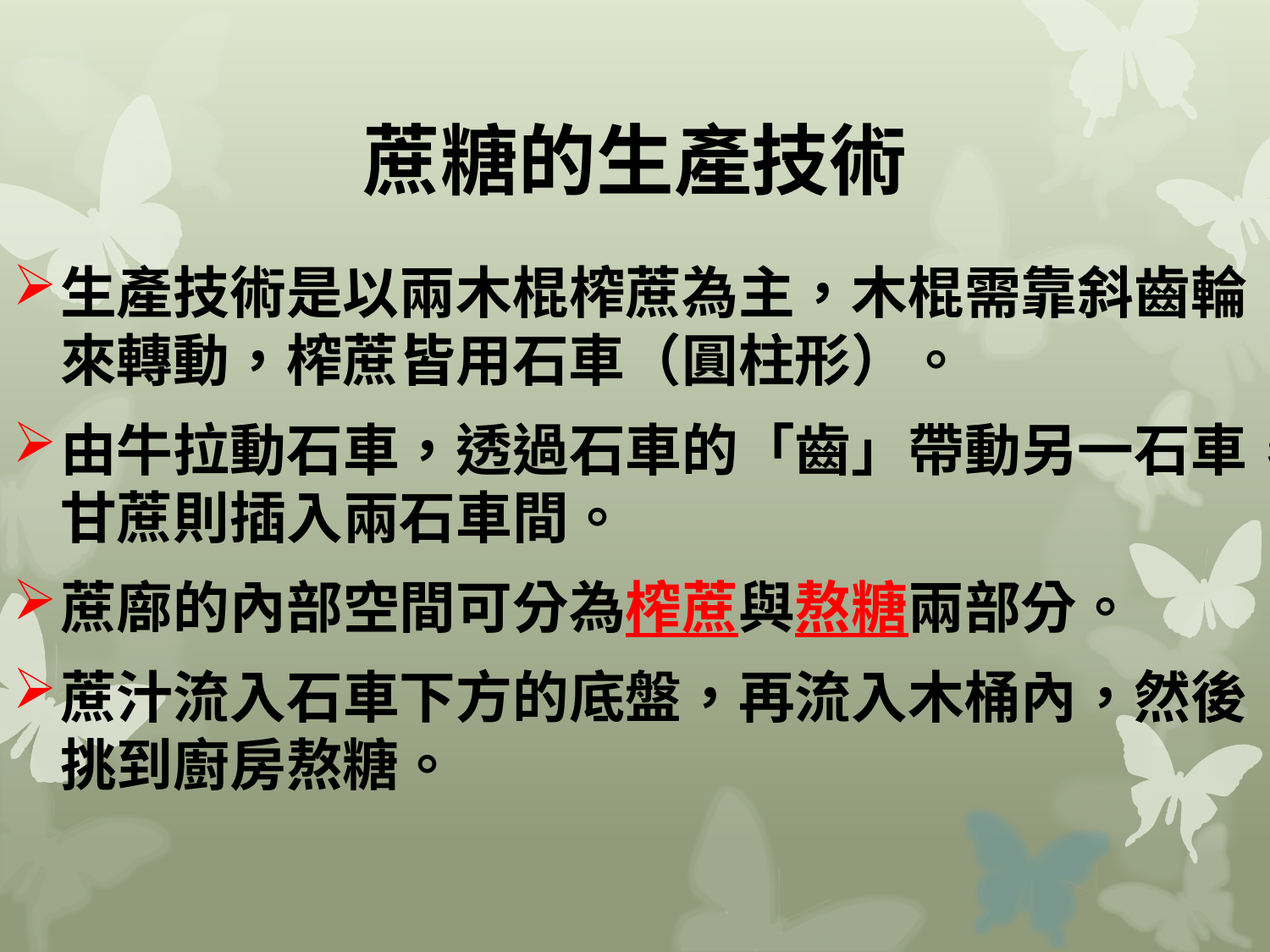

# 蔗糖的生產技術
生產技術是以兩木棍榨蔗為主，木棍需靠斜齒輪來轉動，榨蔗皆用石車（圓柱形）。
由牛拉動石車，透過石車的「齒」帶動另一石車，甘蔗則插入兩石車間。
蔗廍的內部空間可分為榨蔗與熬糖兩部分。
蔗汁流入石車下方的底盤，再流入木桶內，然後挑到廚房熬糖。